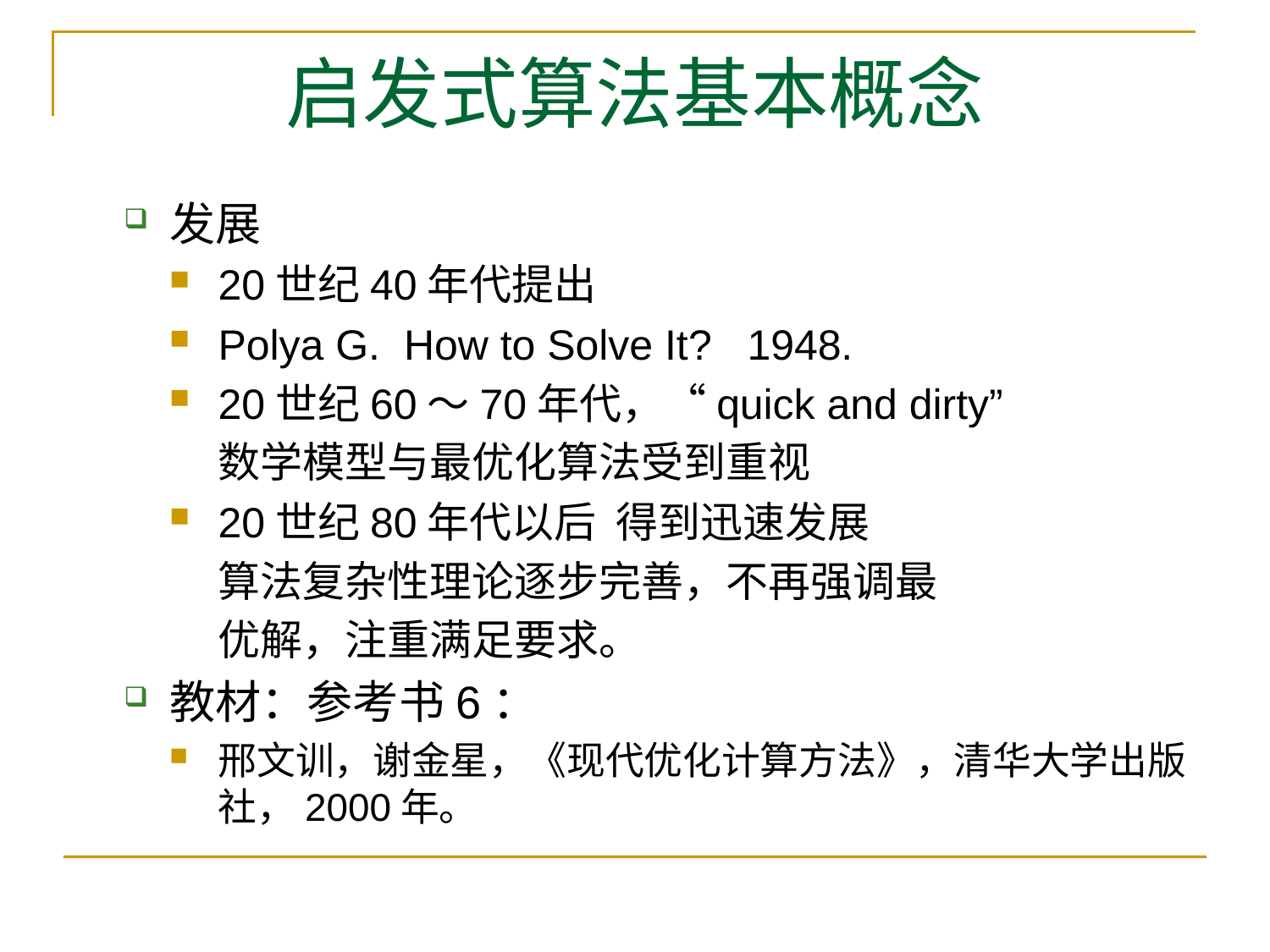

# 启发式算法基本概念
发展
20世纪40年代提出
Polya G.  How to Solve It?   1948.
20世纪60～70年代，“quick and dirty”
    数学模型与最优化算法受到重视
20世纪80年代以后  得到迅速发展
    算法复杂性理论逐步完善，不再强调最
    优解，注重满足要求。
教材：参考书6：
邢文训，谢金星，《现代优化计算方法》，清华大学出版社，2000年。